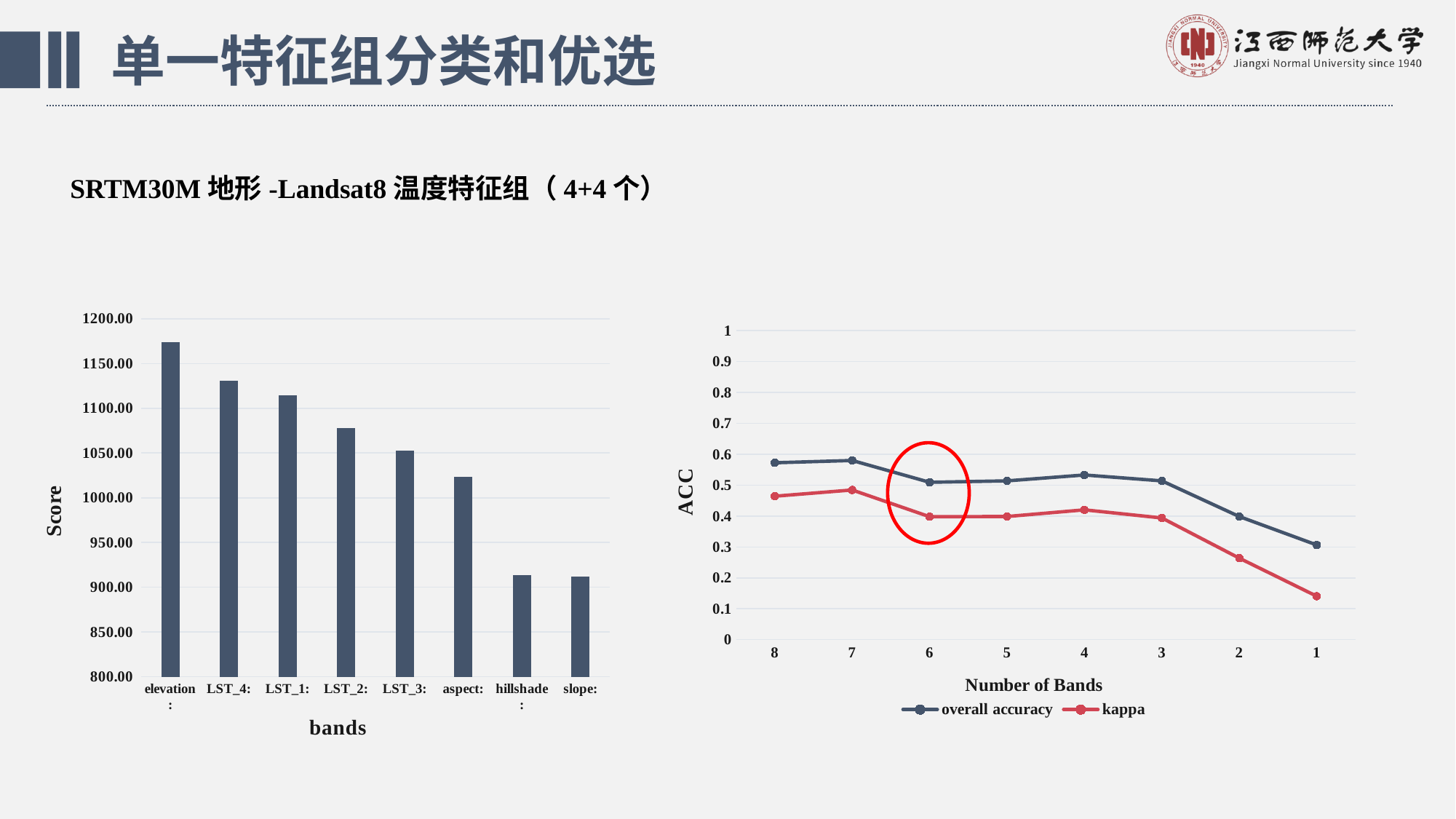

单一特征组分类和优选
SRTM30M地形-Landsat8温度特征组（4+4个）

### Chart

| Category | overall accuracy | kappa |
|---|---|---|
| 8 | 0.57259158751696 | 0.464341337468072 |
| 7 | 0.579945799457994 | 0.484550947851281 |
| 6 | 0.509333333333333 | 0.397867666148163 |
| 5 | 0.513981358189081 | 0.398470913787011 |
| 4 | 0.533001245330012 | 0.420061397899991 |
| 3 | 0.513959390862944 | 0.393816934337063 |
| 2 | 0.398406374501992 | 0.263734200165768 |
| 1 | 0.306388526727509 | 0.140580045915036 |

### Chart

| Category | score |
|---|---|
| elevation: | 1174.07122354665 |
| LST_4: | 1130.86562638539 |
| LST_1: | 1114.21709642722 |
| LST_2: | 1078.09711152898 |
| LST_3: | 1052.9366955123 |
| aspect: | 1023.01183000902 |
| hillshade: | 913.816278398294 |
| slope: | 912.072663593745 |